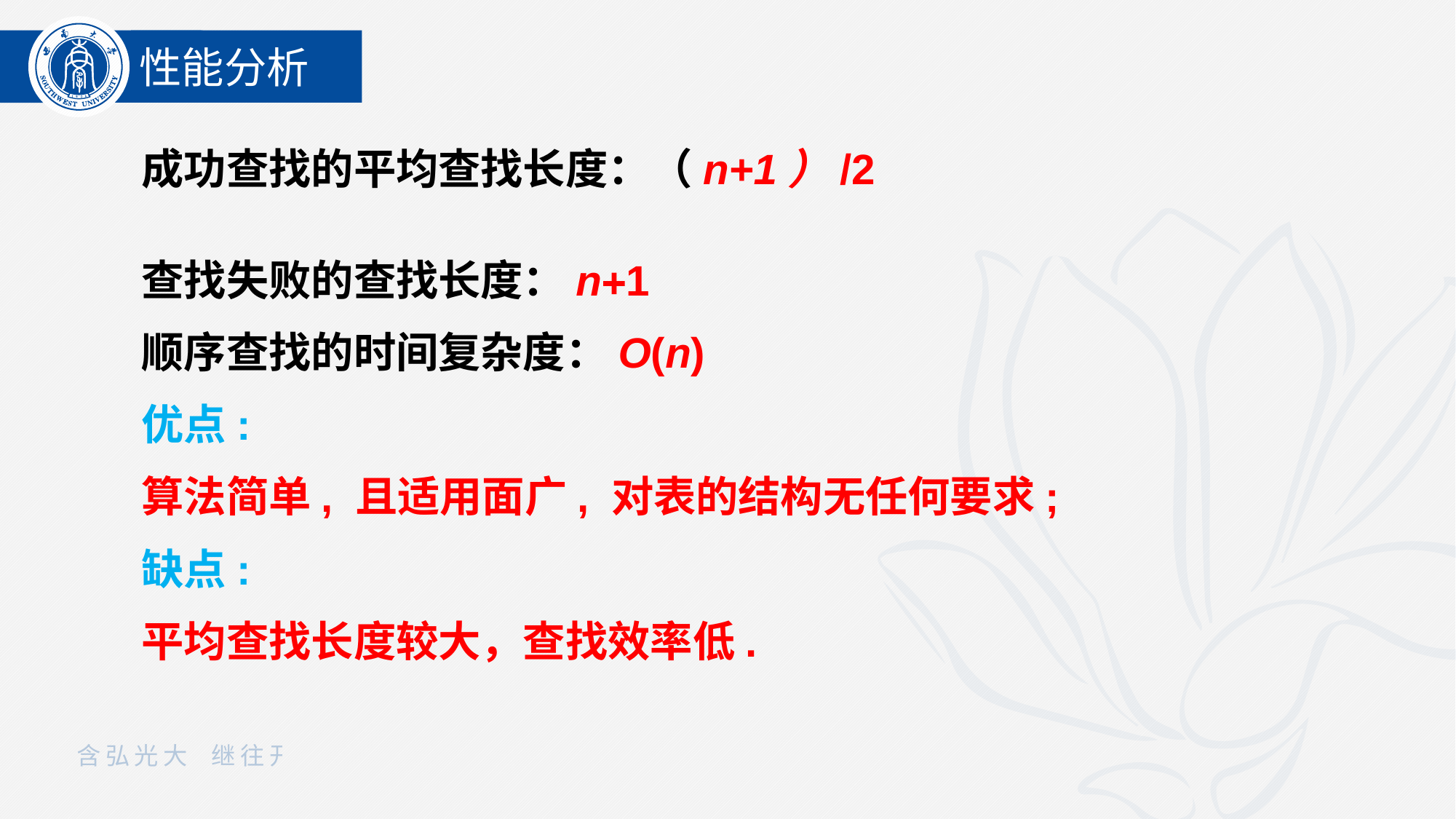

性能分析
成功查找的平均查找长度：（n+1）/2
查找失败的查找长度：n+1
顺序查找的时间复杂度：O(n)
优点:
算法简单, 且适用面广, 对表的结构无任何要求;
缺点:
平均查找长度较大，查找效率低.